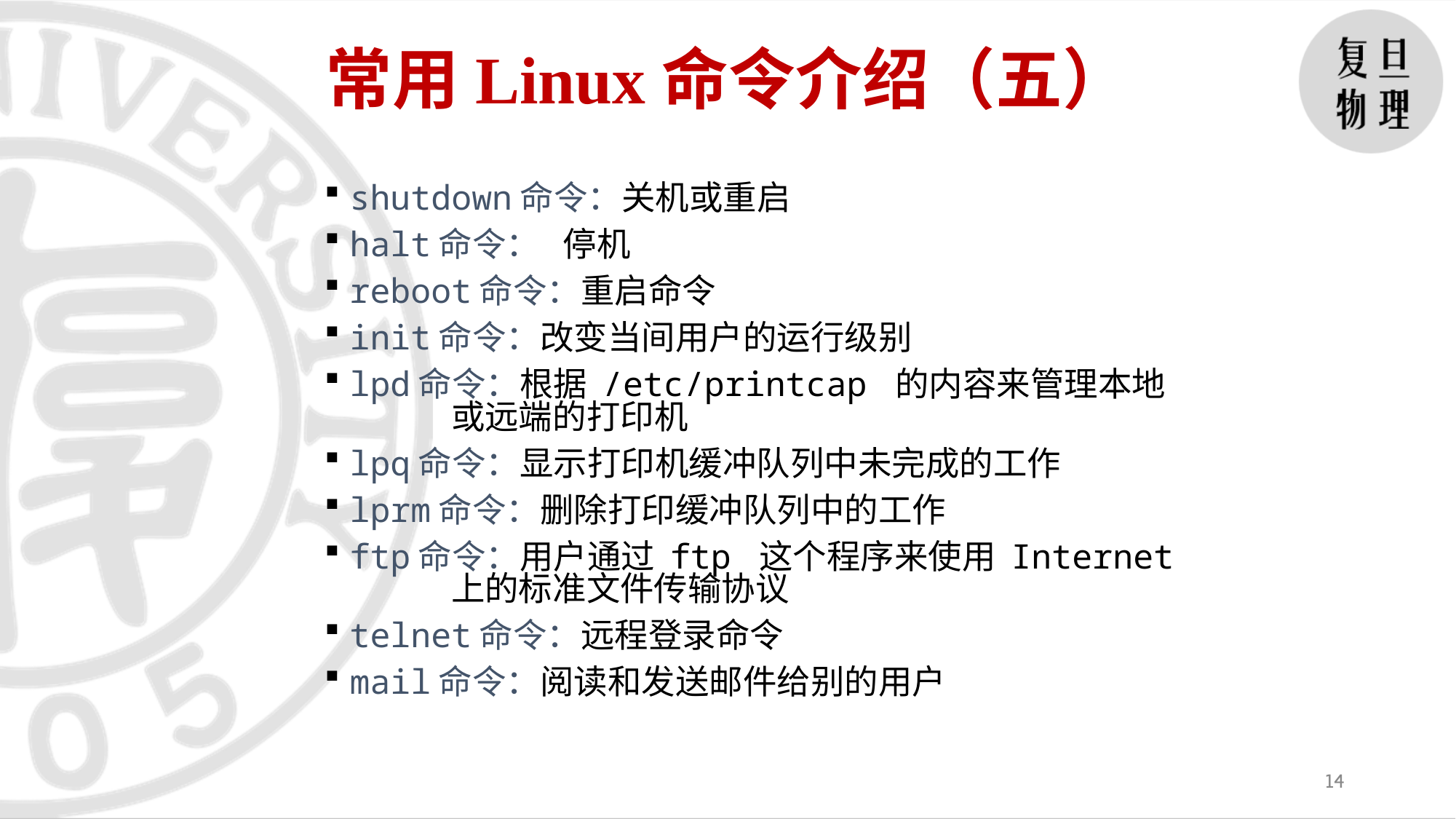

常用Linux命令介绍（五）
shutdown命令：关机或重启
halt命令：   停机
reboot命令：重启命令
init命令：改变当间用户的运行级别
lpd命令：根据 /etc/printcap 的内容来管理本地		或远端的打印机
lpq命令：显示打印机缓冲队列中未完成的工作
lprm命令：删除打印缓冲队列中的工作
ftp命令：用户通过 ftp 这个程序来使用 Internet 		上的标准文件传输协议
telnet命令：远程登录命令
mail命令：阅读和发送邮件给别的用户
14